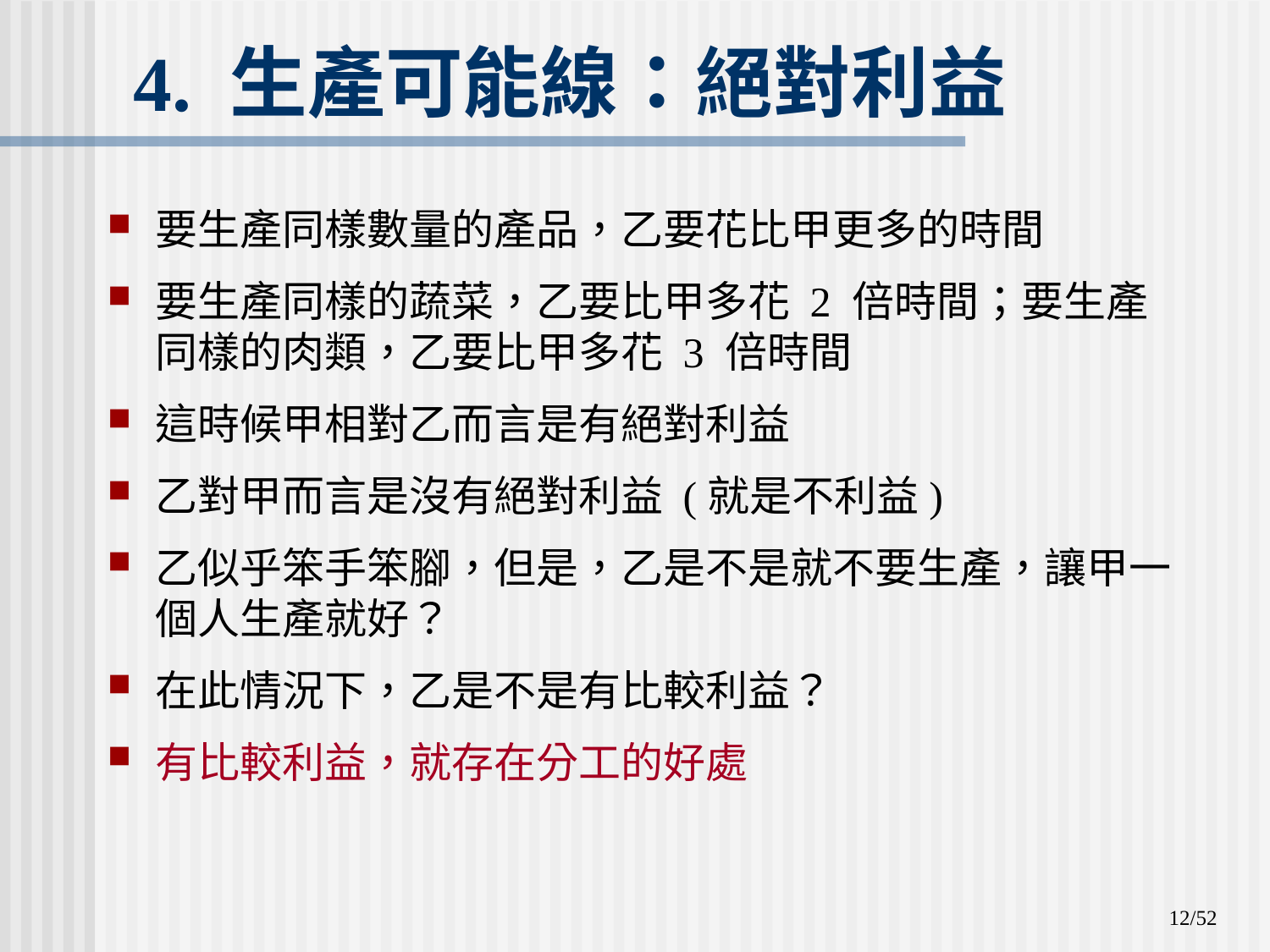

# 4. 生產可能線：絕對利益
要生產同樣數量的產品，乙要花比甲更多的時間
要生產同樣的蔬菜，乙要比甲多花 2 倍時間；要生產同樣的肉類，乙要比甲多花 3 倍時間
這時候甲相對乙而言是有絕對利益
乙對甲而言是沒有絕對利益 (就是不利益)
乙似乎笨手笨腳，但是，乙是不是就不要生產，讓甲一個人生產就好？
在此情況下，乙是不是有比較利益？
有比較利益，就存在分工的好處